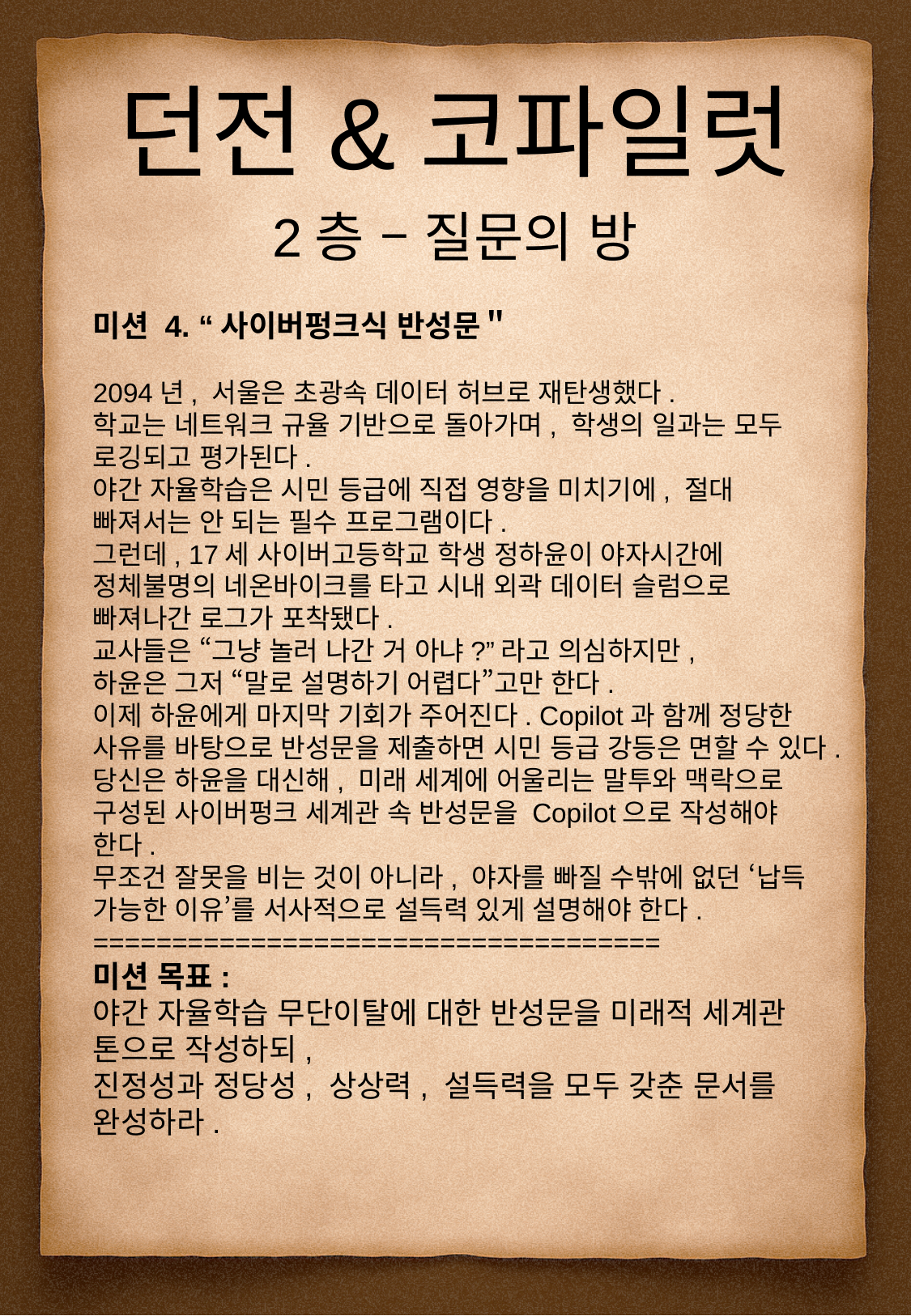

던전&코파일럿
2층 – 질문의 방
미션 4. “사이버펑크식 반성문＂

2094년, 서울은 초광속 데이터 허브로 재탄생했다.
학교는 네트워크 규율 기반으로 돌아가며, 학생의 일과는 모두 로깅되고 평가된다.
야간 자율학습은 시민 등급에 직접 영향을 미치기에, 절대 빠져서는 안 되는 필수 프로그램이다.
그런데, 17세 사이버고등학교 학생 정하윤이 야자시간에 정체불명의 네온바이크를 타고 시내 외곽 데이터 슬럼으로 빠져나간 로그가 포착됐다.
교사들은 “그냥 놀러 나간 거 아냐?”라고 의심하지만,
하윤은 그저 “말로 설명하기 어렵다”고만 한다.
이제 하윤에게 마지막 기회가 주어진다. Copilot과 함께 정당한 사유를 바탕으로 반성문을 제출하면 시민 등급 강등은 면할 수 있다.
당신은 하윤을 대신해, 미래 세계에 어울리는 말투와 맥락으로 구성된 사이버펑크 세계관 속 반성문을 Copilot으로 작성해야 한다.
무조건 잘못을 비는 것이 아니라, 야자를 빠질 수밖에 없던 ‘납득 가능한 이유’를 서사적으로 설득력 있게 설명해야 한다.
====================================
미션 목표:
야간 자율학습 무단이탈에 대한 반성문을 미래적 세계관 톤으로 작성하되,
진정성과 정당성, 상상력, 설득력을 모두 갖춘 문서를 완성하라.